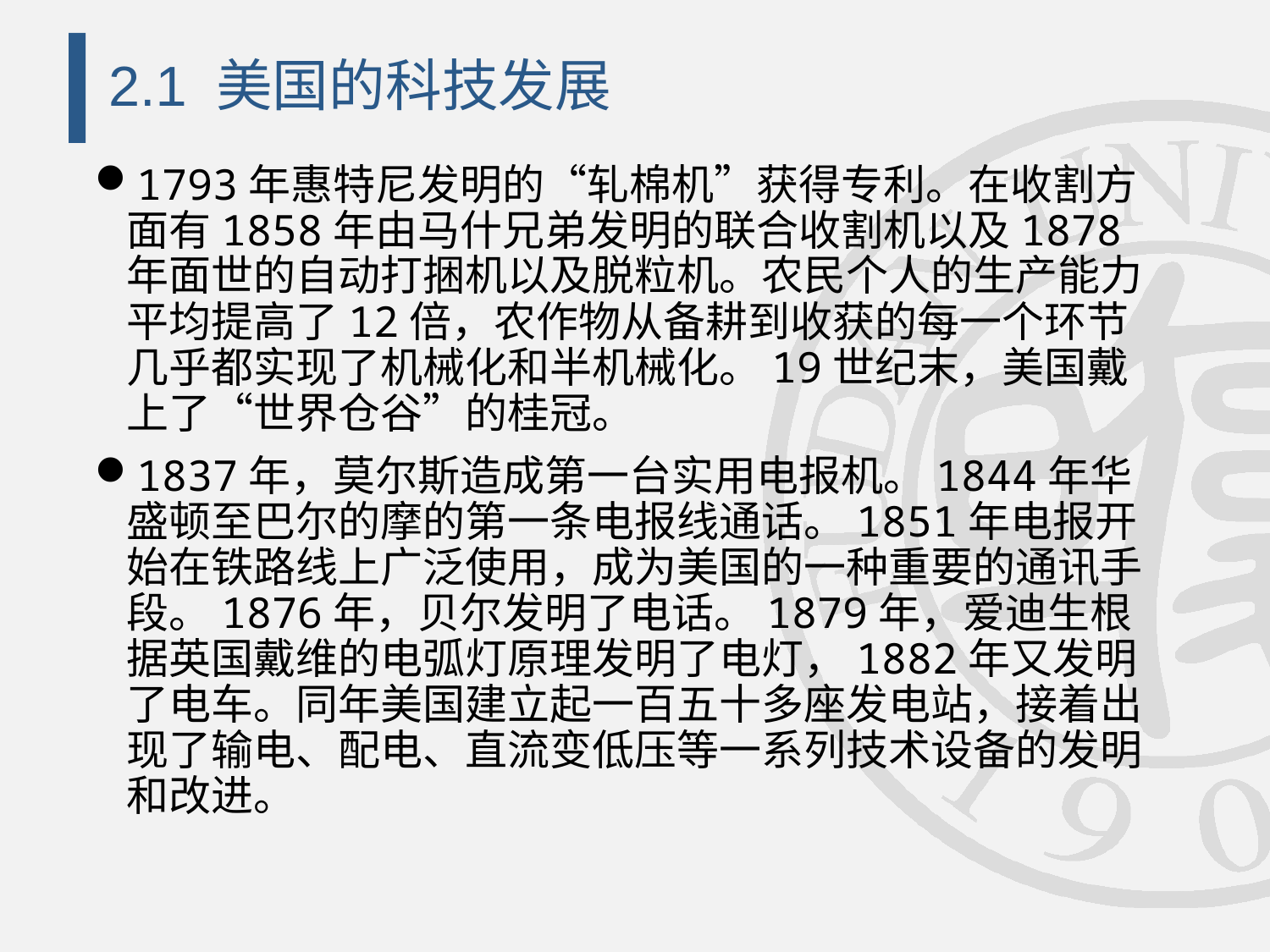

# 2.1 美国的科技发展
1793年惠特尼发明的“轧棉机”获得专利。在收割方面有1858年由马什兄弟发明的联合收割机以及1878年面世的自动打捆机以及脱粒机。农民个人的生产能力平均提高了12倍，农作物从备耕到收获的每一个环节几乎都实现了机械化和半机械化。19世纪末，美国戴上了“世界仓谷”的桂冠。
1837年，莫尔斯造成第一台实用电报机。1844年华盛顿至巴尔的摩的第一条电报线通话。1851年电报开始在铁路线上广泛使用，成为美国的一种重要的通讯手段。1876年，贝尔发明了电话。1879年，爱迪生根据英国戴维的电弧灯原理发明了电灯，1882年又发明了电车。同年美国建立起一百五十多座发电站，接着出现了输电、配电、直流变低压等一系列技术设备的发明和改进。